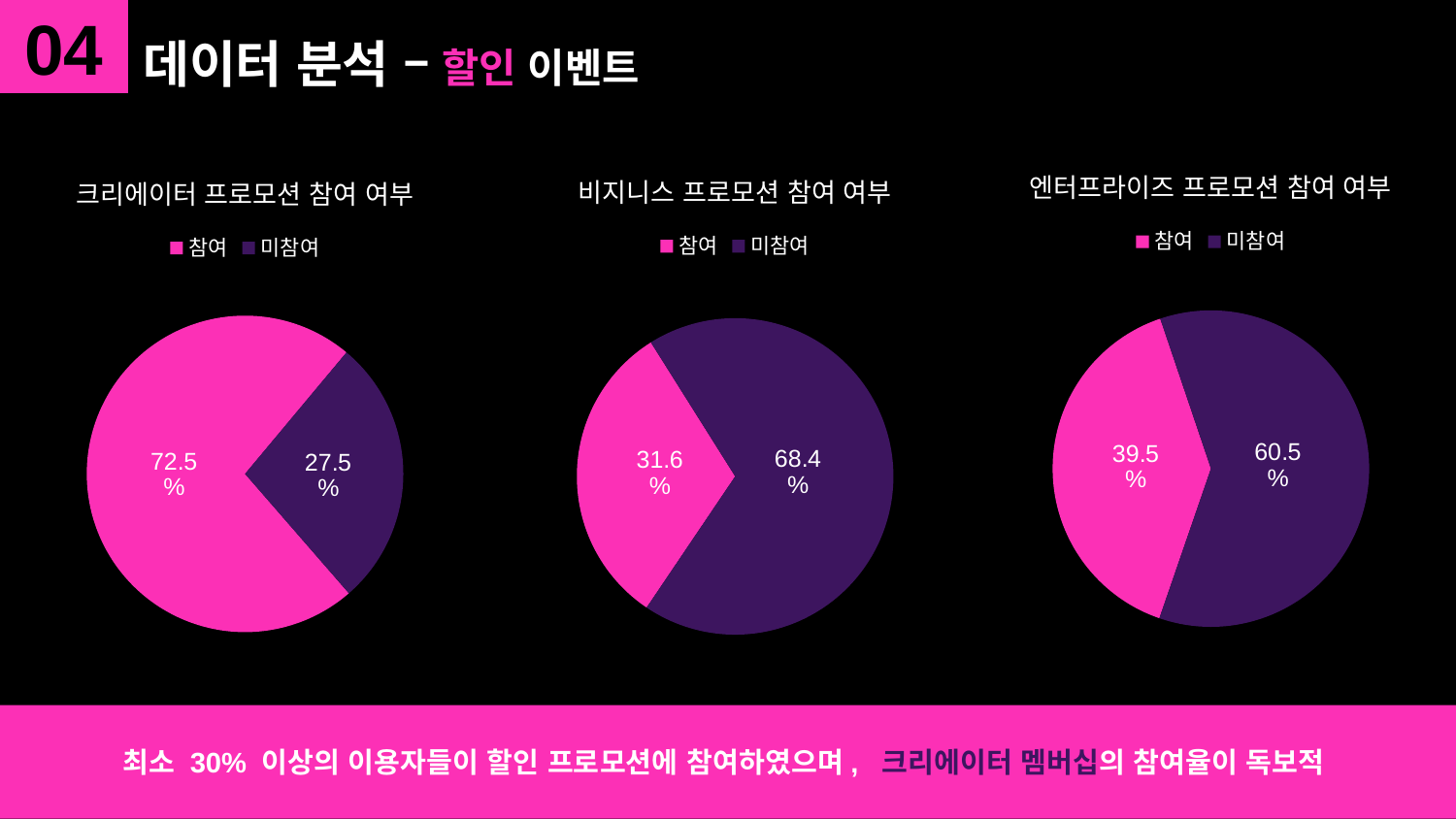

04
# 데이터 분석 – 할인 이벤트

### Chart: 엔터프라이즈 프로모션 참여 여부

| Category | 엔터프라이즈 프로모션 참여 여부 |
|---|---|
| 참여 | 0.3953488372093023 |
| 미참여 | 0.6046511627906976 |

### Chart: 비지니스 프로모션 참여 여부

| Category | 비지니스 프로모션 참여 여부 |
|---|---|
| 참여 | 0.31622835150737655 |
| 미참여 | 0.6837716484926235 |

### Chart: 크리에이터 프로모션 참여 여부

| Category | 크리에이터 프로모션 참여 여부 |
|---|---|
| 참여 | 0.7246402093327519 |
| 미참여 | 0.27535979066724814 |
최소 30% 이상의 이용자들이 할인 프로모션에 참여하였으며,  크리에이터 멤버십의 참여율이 독보적